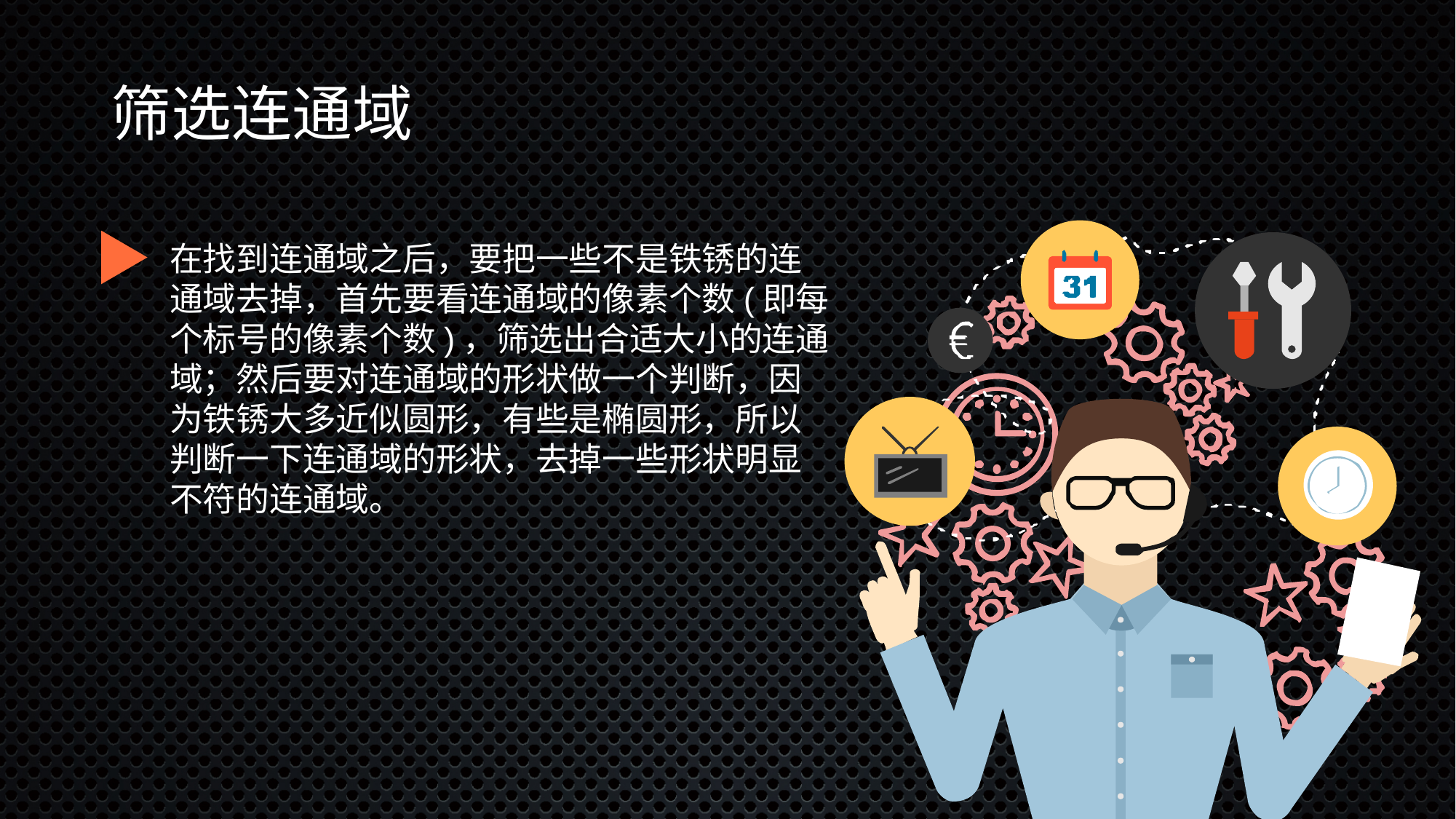

# 筛选连通域

在找到连通域之后，要把一些不是铁锈的连通域去掉，首先要看连通域的像素个数(即每个标号的像素个数)，筛选出合适大小的连通域；然后要对连通域的形状做一个判断，因为铁锈大多近似圆形，有些是椭圆形，所以判断一下连通域的形状，去掉一些形状明显不符的连通域。